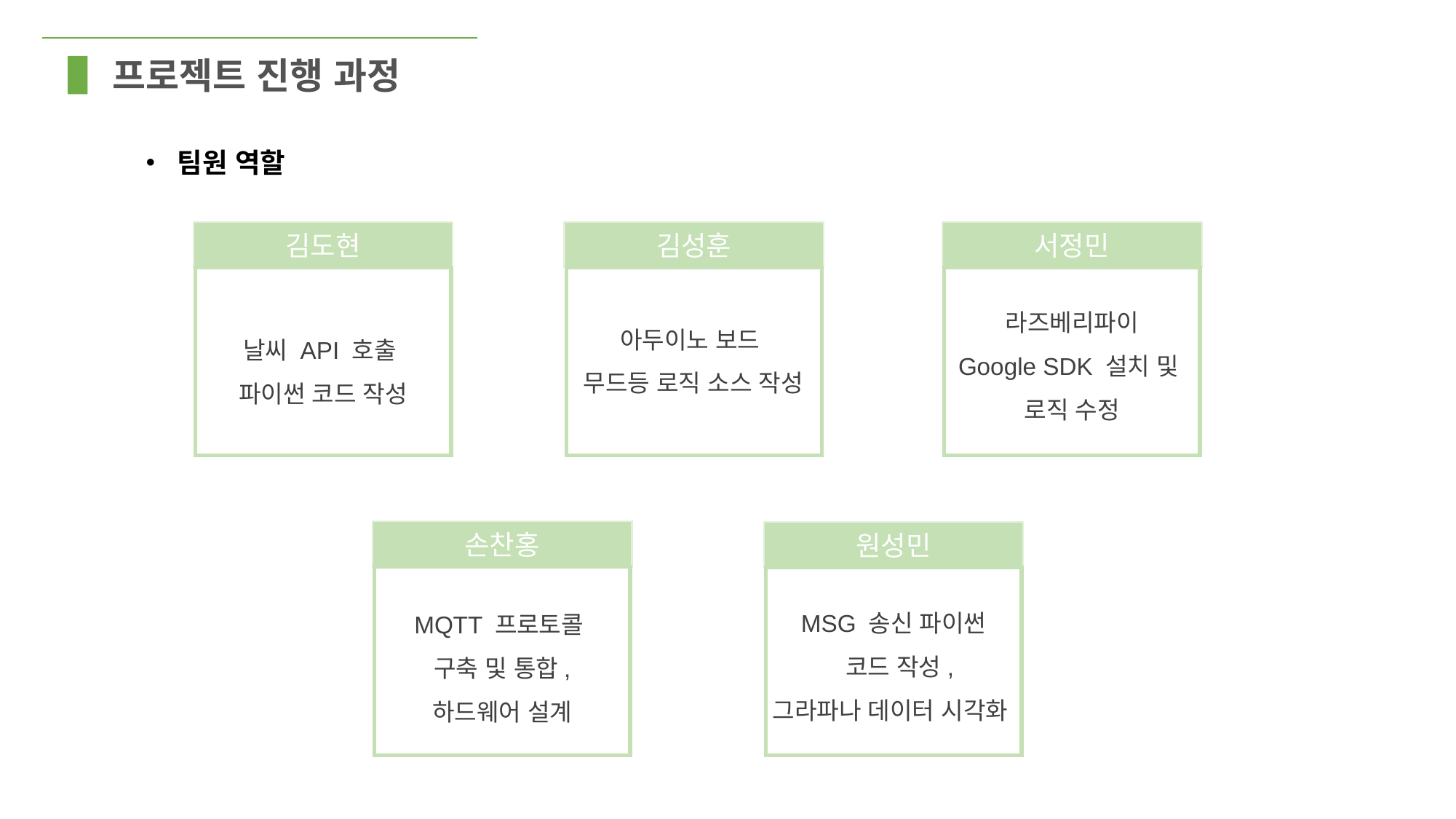

프로젝트 진행 과정

• 팀원 역할

김도현

서정민

김성훈

라즈베리파이
Google SDK 설치 및
로직 수정
아두이노 보드
무드등 로직 소스 작성
날씨 API 호출
파이썬 코드 작성
손찬홍

원성민

MSG 송신 파이썬
 코드 작성,
그라파나 데이터 시각화

MQTT 프로토콜
구축 및 통합,
하드웨어 설계